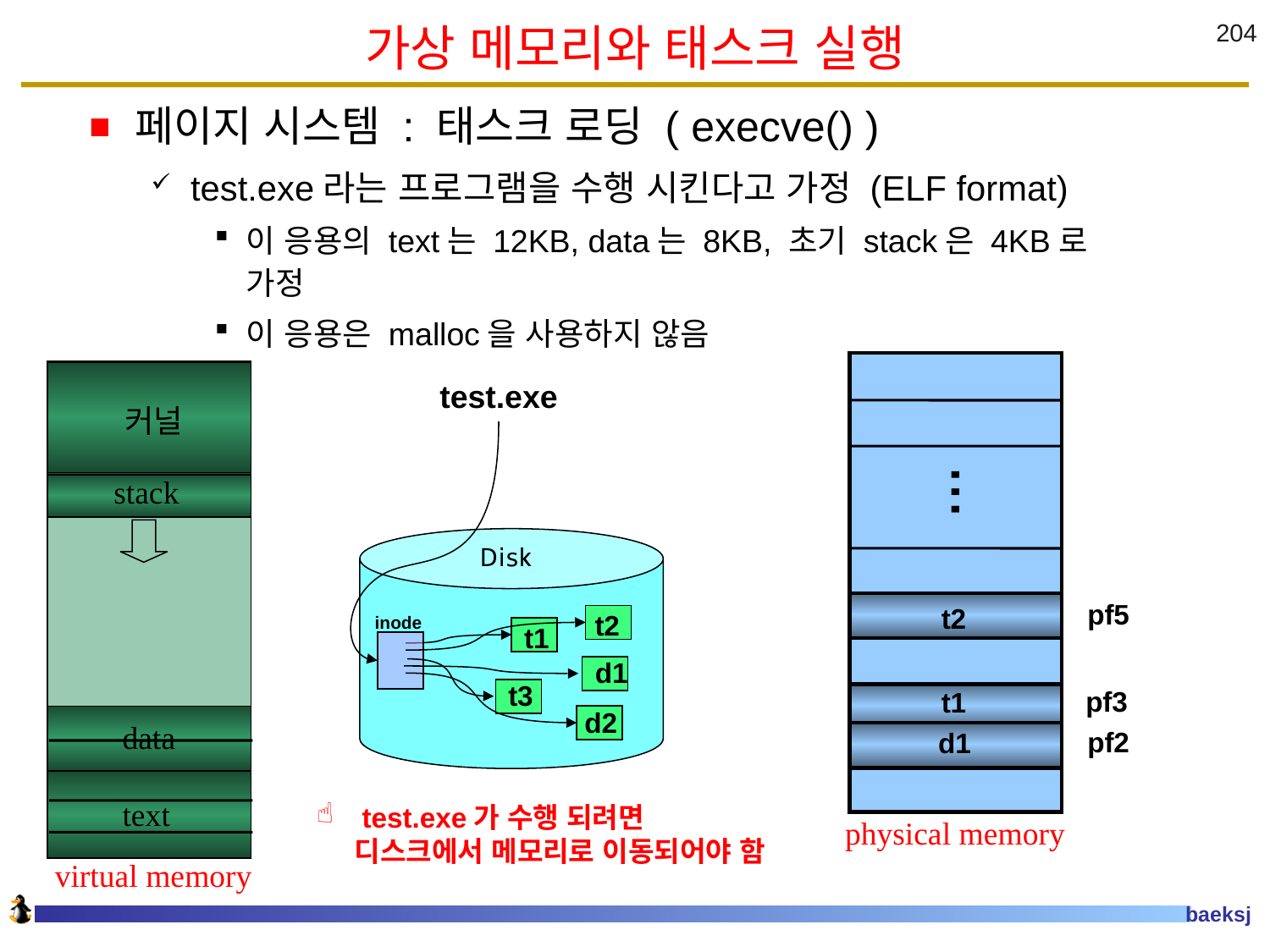

# 가상 메모리와 태스크 실행
204
페이지 시스템 : 태스크 로딩 ( execve() )
test.exe라는 프로그램을 수행 시킨다고 가정 (ELF format)
이 응용의 text는 12KB, data는 8KB, 초기 stack은 4KB로 가정
이 응용은 malloc을 사용하지 않음

…

physical memory

커널
stack

data

text
virtual memory
test.exe

Disk
pf5

t2
t2
inode

t1

d1

t3
pf3
t1

d2

pf2
d1

  test.exe가 수행 되려면
    디스크에서 메모리로 이동되어야 함